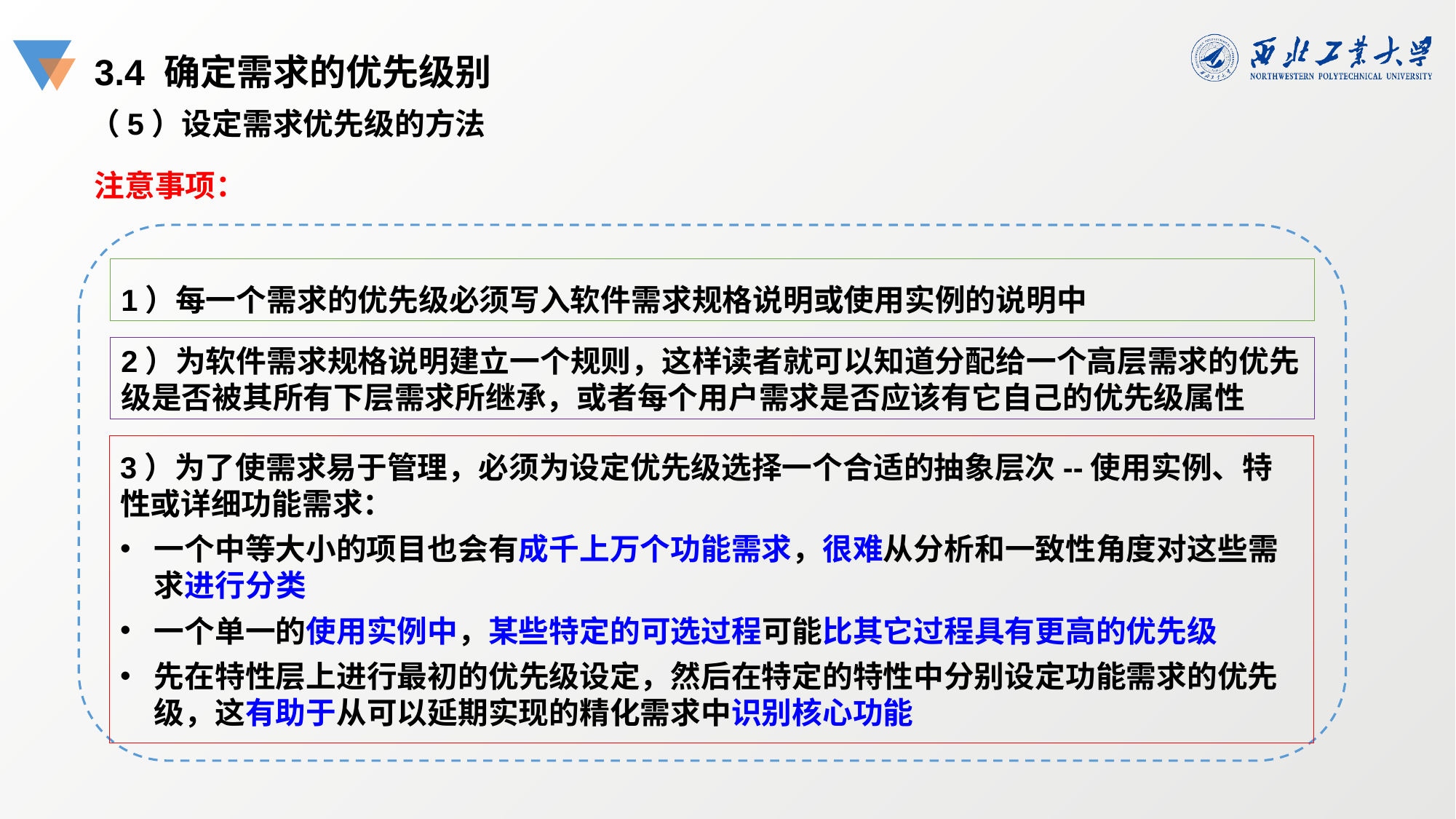

3.4 确定需求的优先级别
（5）设定需求优先级的方法
注意事项：

1）每一个需求的优先级必须写入软件需求规格说明或使用实例的说明中
2）为软件需求规格说明建立一个规则，这样读者就可以知道分配给一个高层需求的优先级是否被其所有下层需求所继承，或者每个用户需求是否应该有它自己的优先级属性
3）为了使需求易于管理，必须为设定优先级选择一个合适的抽象层次--使用实例、特性或详细功能需求：
一个中等大小的项目也会有成千上万个功能需求，很难从分析和一致性角度对这些需求进行分类
一个单一的使用实例中，某些特定的可选过程可能比其它过程具有更高的优先级
先在特性层上进行最初的优先级设定，然后在特定的特性中分别设定功能需求的优先级，这有助于从可以延期实现的精化需求中识别核心功能
56